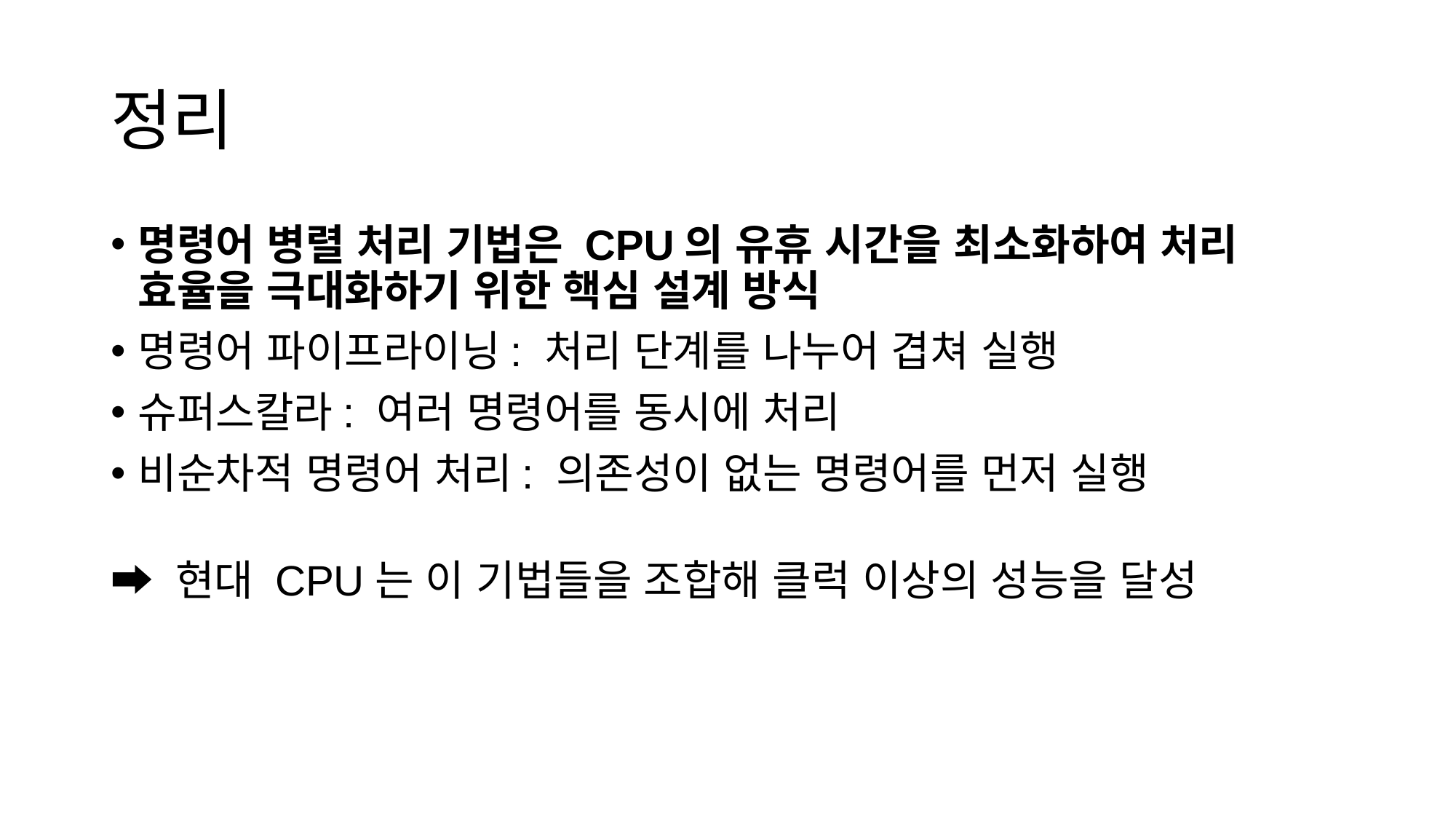

# 정리
명령어 병렬 처리 기법은 CPU의 유휴 시간을 최소화하여 처리 효율을 극대화하기 위한 핵심 설계 방식
명령어 파이프라이닝: 처리 단계를 나누어 겹쳐 실행
슈퍼스칼라: 여러 명령어를 동시에 처리
비순차적 명령어 처리: 의존성이 없는 명령어를 먼저 실행
➡ 현대 CPU는 이 기법들을 조합해 클럭 이상의 성능을 달성